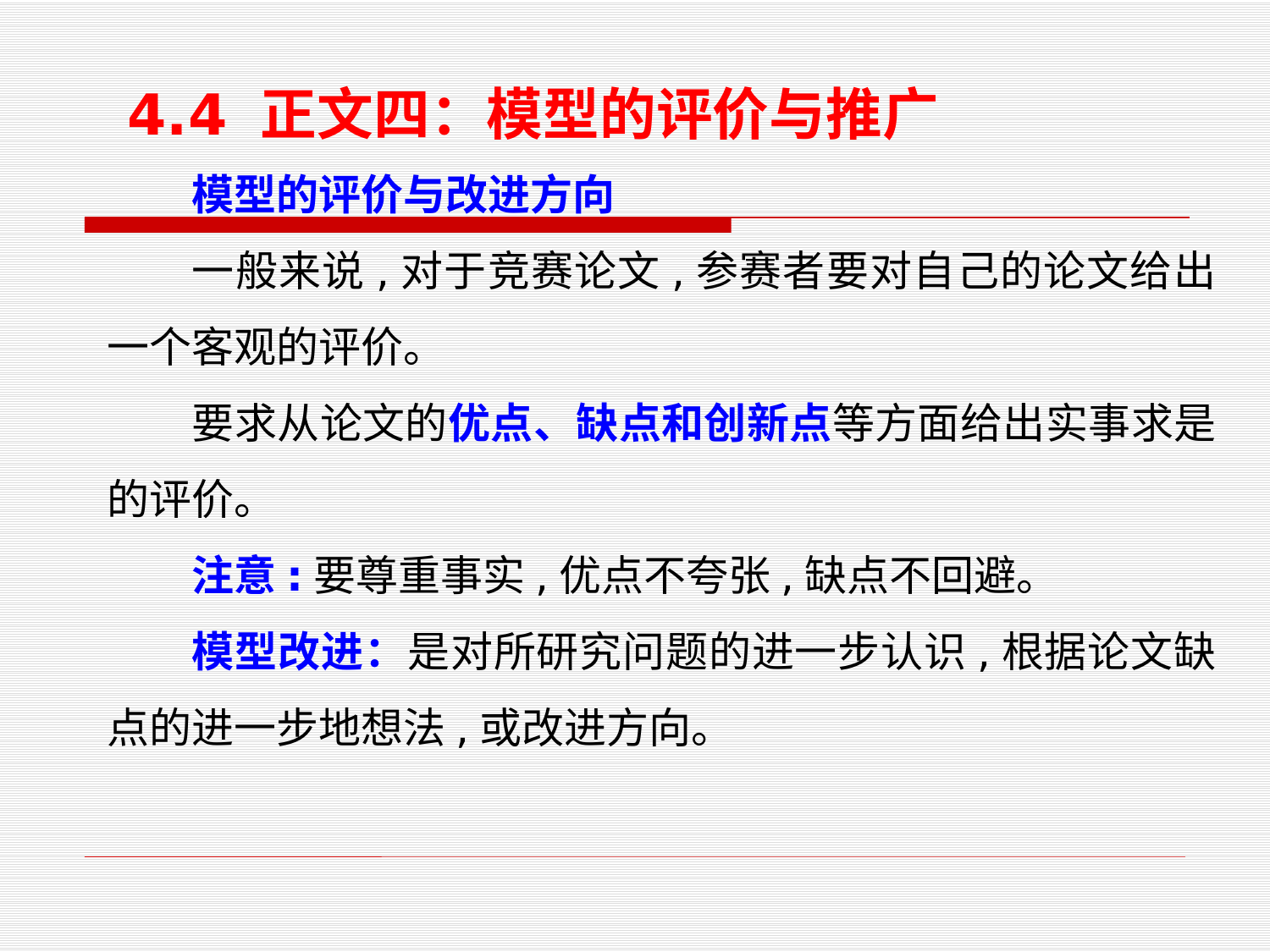

4.4 正文四：模型的评价与推广
模型的评价与改进方向
一般来说,对于竞赛论文,参赛者要对自己的论文给出一个客观的评价。
要求从论文的优点、缺点和创新点等方面给出实事求是的评价。
注意:要尊重事实,优点不夸张,缺点不回避。
模型改进：是对所研究问题的进一步认识,根据论文缺点的进一步地想法,或改进方向。